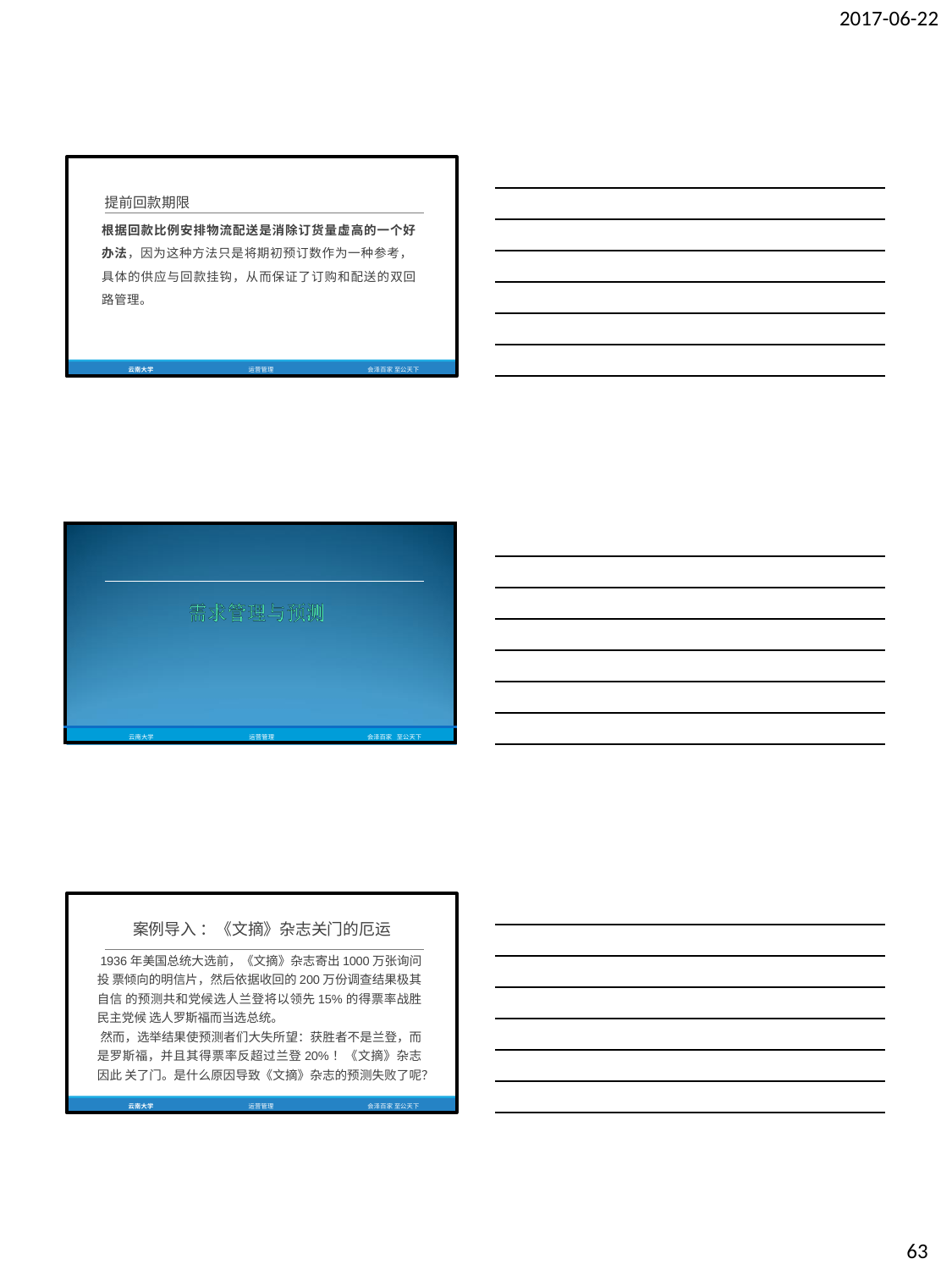

2017-06-22

提前回款期限
根据回款比例安排物流配送是消除订货量虚高的一个好 办法，因为这种方法只是将期初预订数作为一种参考，  具体的供应与回款挂钩，从而保证了订购和配送的双回 路管理。

云南大学
运营管理
会泽百家 至公天下

|  |  |  |  |
| --- | --- | --- | --- |
| 云南大学 | 运营管理 | 会泽百家 | 至公天下 |

案例导入 ：《文摘》杂志关门的厄运
1936年美国总统大选前，《文摘》杂志寄出1000万张询问投 票倾向的明信片，然后依据收回的200万份调查结果极其自信 的预测共和党候选人兰登将以领先15%的得票率战胜民主党候 选人罗斯福而当选总统。
然而，选举结果使预测者们大失所望：获胜者不是兰登，而 是罗斯福，并且其得票率反超过兰登20%！《文摘》杂志因此 关了门。是什么原因导致《文摘》杂志的预测失败了呢？

云南大学
运营管理
会泽百家 至公天下

63